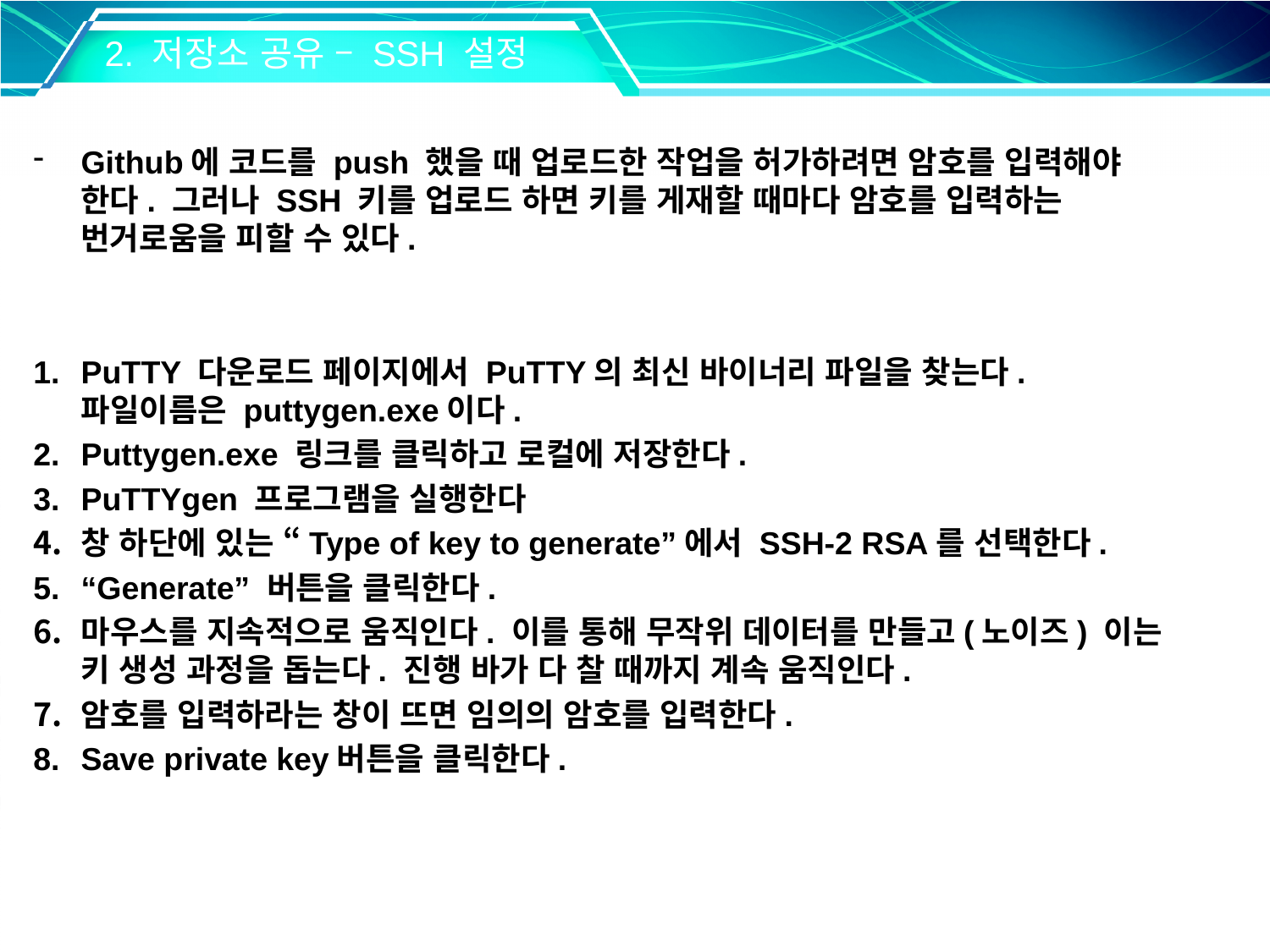

2. 저장소 공유 – SSH 설정
Github에 코드를 push 했을 때 업로드한 작업을 허가하려면 암호를 입력해야 한다. 그러나 SSH 키를 업로드 하면 키를 게재할 때마다 암호를 입력하는 번거로움을 피할 수 있다.

PuTTY 다운로드 페이지에서 PuTTY의 최신 바이너리 파일을 찾는다. 파일이름은 puttygen.exe이다.
Puttygen.exe 링크를 클릭하고 로컬에 저장한다.
PuTTYgen 프로그램을 실행한다
창 하단에 있는 “Type of key to generate”에서 SSH-2 RSA를 선택한다.
“Generate” 버튼을 클릭한다.
마우스를 지속적으로 움직인다. 이를 통해 무작위 데이터를 만들고(노이즈) 이는 키 생성 과정을 돕는다. 진행 바가 다 찰 때까지 계속 움직인다.
암호를 입력하라는 창이 뜨면 임의의 암호를 입력한다.
Save private key버튼을 클릭한다.